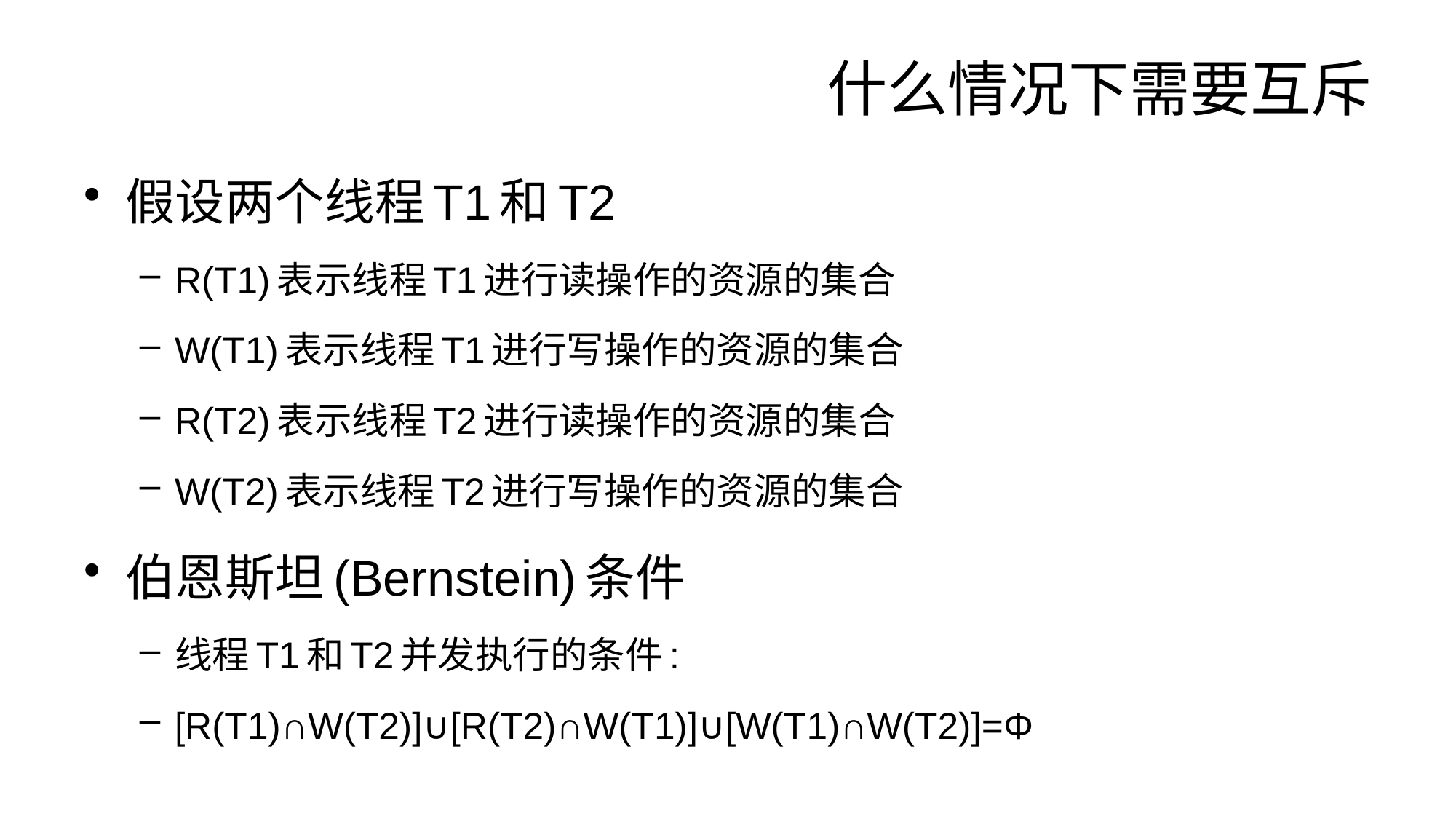

# 什么情况下需要互斥
假设两个线程T1和T2
R(T1)表示线程T1进行读操作的资源的集合
W(T1)表示线程T1进行写操作的资源的集合
R(T2)表示线程T2进行读操作的资源的集合
W(T2)表示线程T2进行写操作的资源的集合
伯恩斯坦(Bernstein)条件
线程T1和T2并发执行的条件:
[R(T1)∩W(T2)]∪[R(T2)∩W(T1)]∪[W(T1)∩W(T2)]=Φ